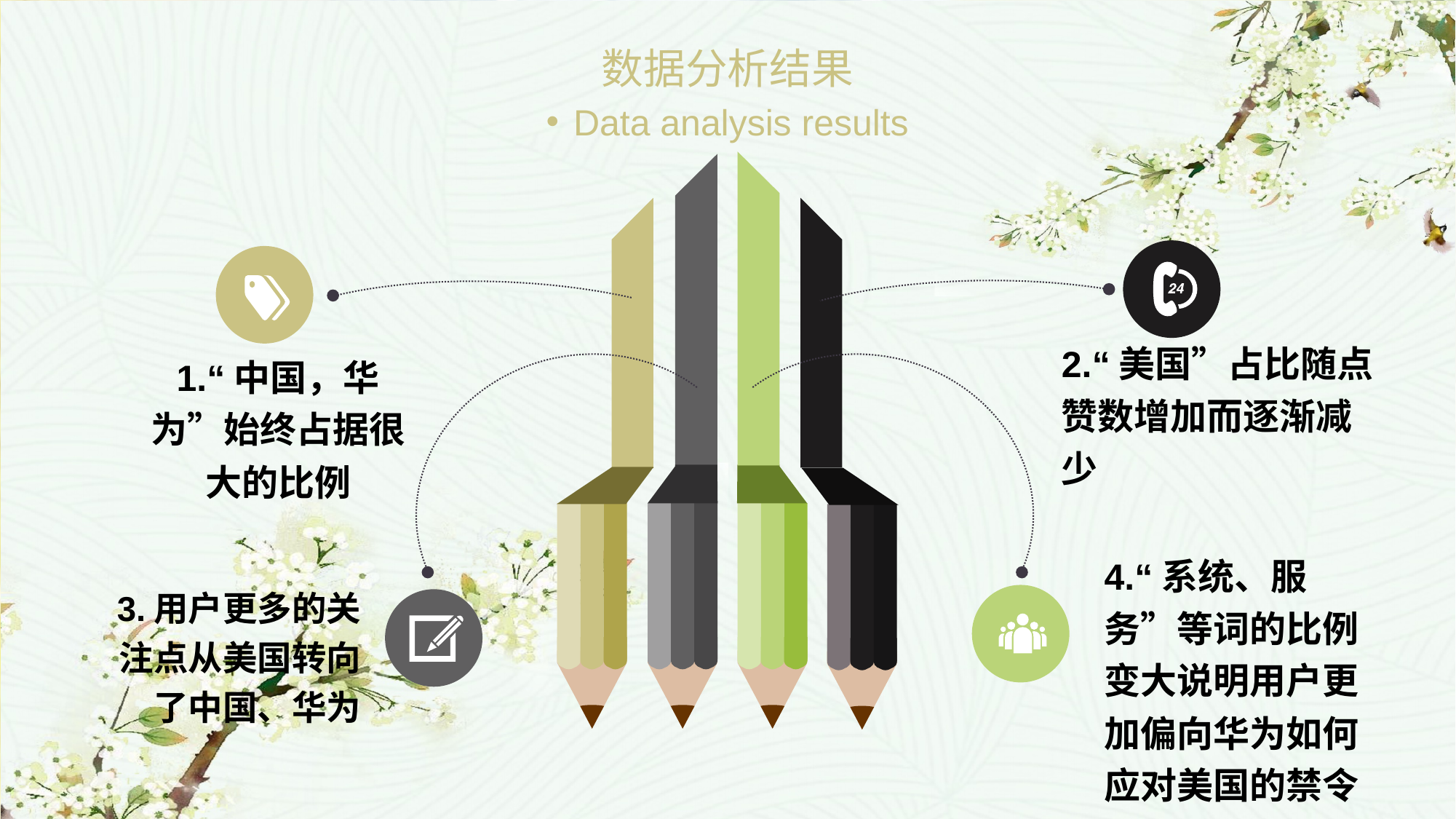

数据分析结果
Data analysis results

1.“中国，华为”始终占据很大的比例
2.“美国”占比随点赞数增加而逐渐减少

4.“系统、服务”等词的比例变大说明用户更加偏向华为如何应对美国的禁令

3.用户更多的关注点从美国转向了中国、华为